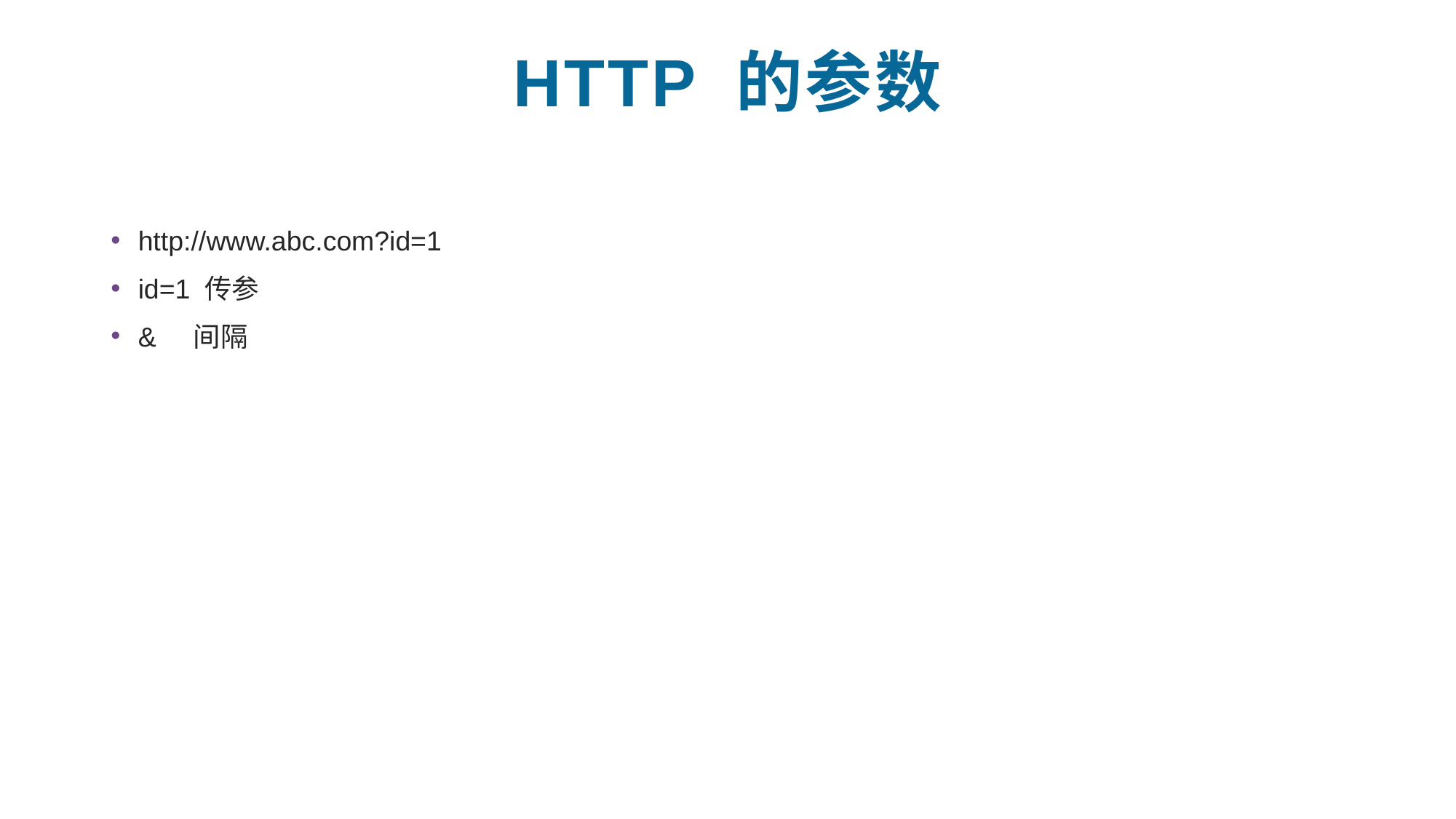

# Http 的参数
http://www.abc.com?id=1
id=1 传参
&    间隔